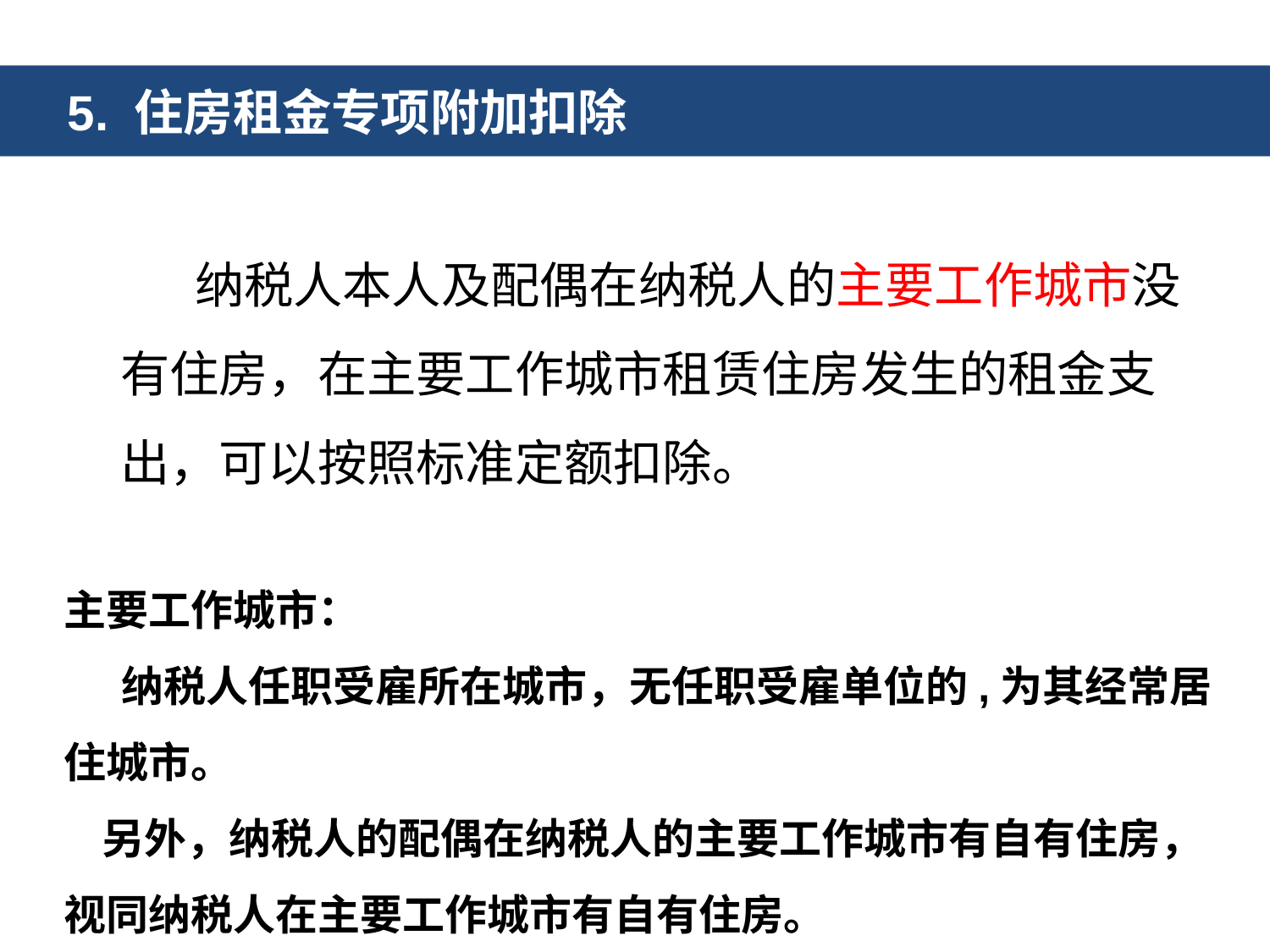

5. 住房租金专项附加扣除
          纳税人本人及配偶在纳税人的主要工作城市没有住房，在主要工作城市租赁住房发生的租金支出，可以按照标准定额扣除。
主要工作城市：
     纳税人任职受雇所在城市，无任职受雇单位的,为其经常居住城市。
   另外，纳税人的配偶在纳税人的主要工作城市有自有住房，视同纳税人在主要工作城市有自有住房。